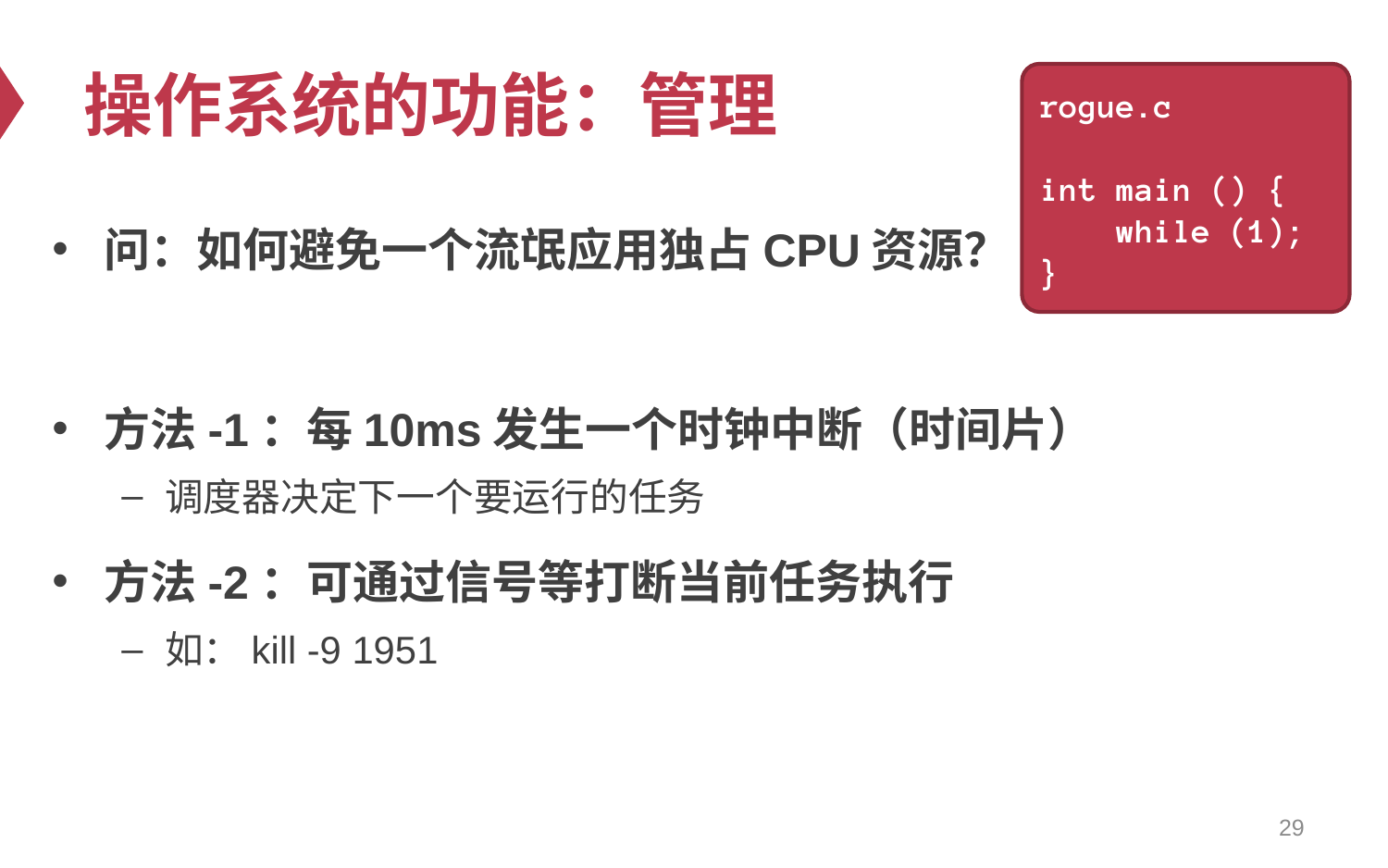

# 操作系统的功能：管理
rogue.c

int main () {
    while (1);
}
问：如何避免一个流氓应用独占CPU资源？

方法-1：每10ms发生一个时钟中断（时间片）
调度器决定下一个要运行的任务
方法-2：可通过信号等打断当前任务执行
如：kill -9 1951

29